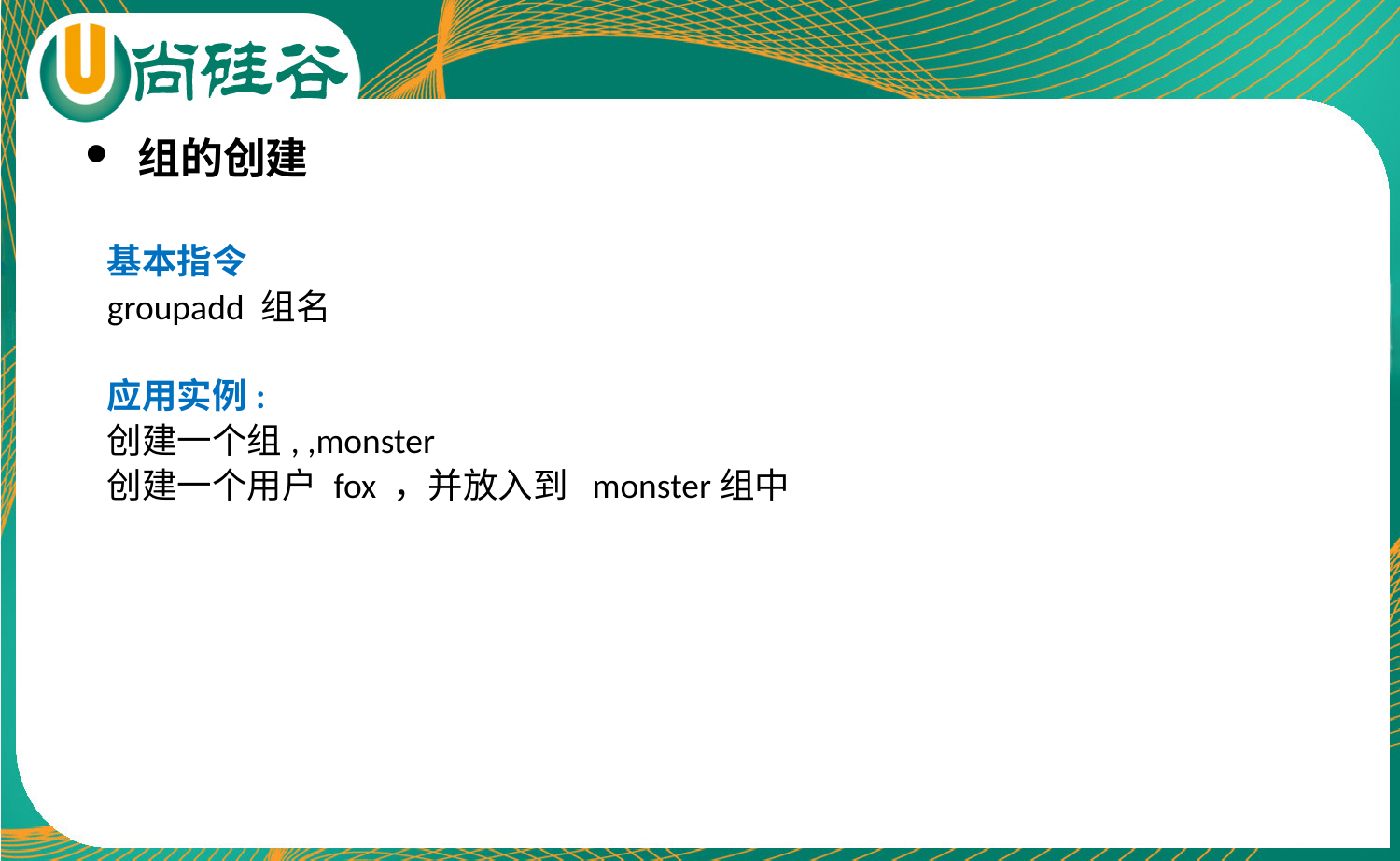

组的创建
基本指令
groupadd 组名

应用实例:
创建一个组, ,monster
创建一个用户 fox ，并放入到  monster组中